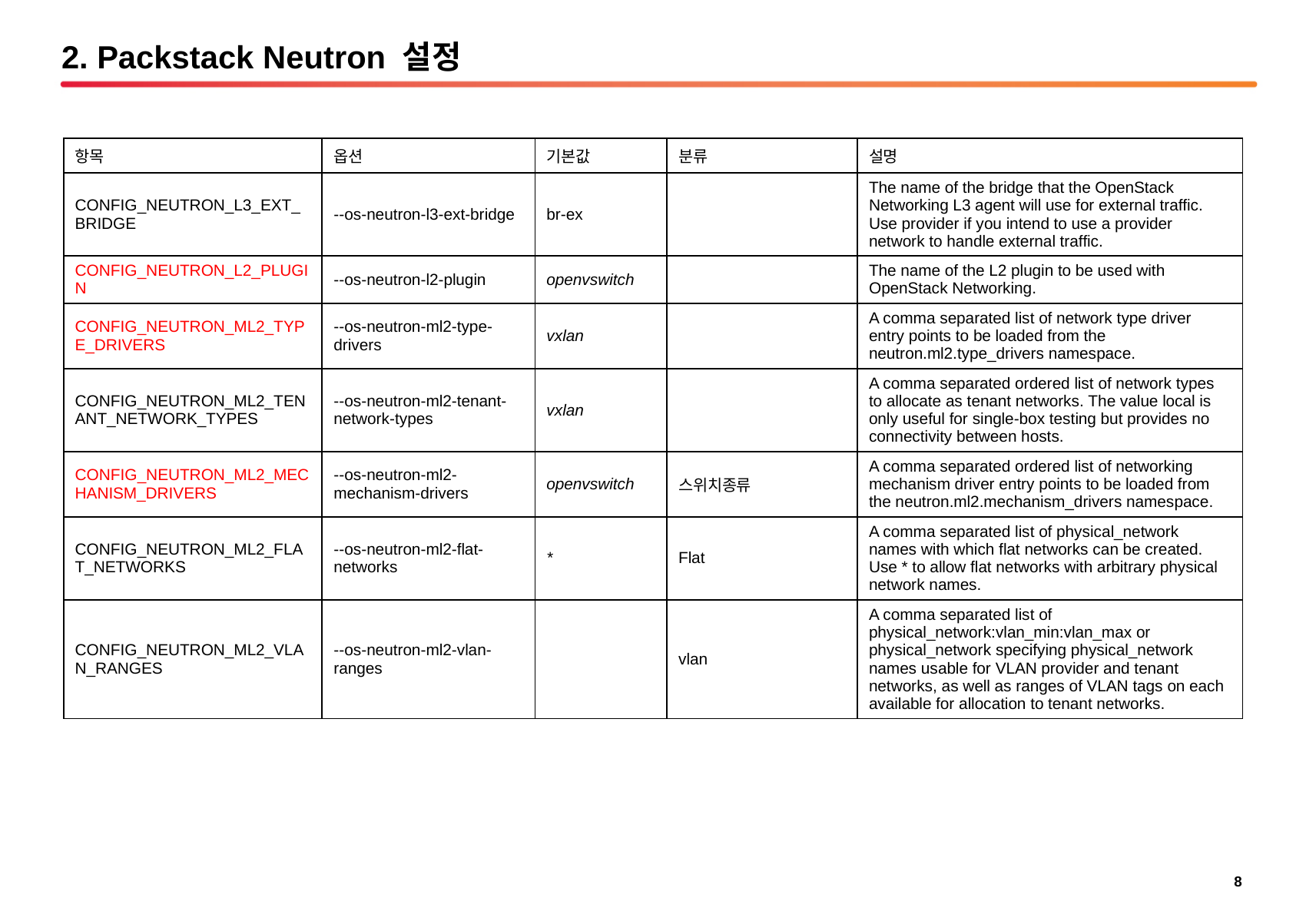

# 2. Packstack Neutron 설정
| 항목 | 옵션 | 기본값 | 분류 | 설명 |
| --- | --- | --- | --- | --- |
| CONFIG\_NEUTRON\_L3\_EXT\_BRIDGE | --os-neutron-l3-ext-bridge | br-ex |  | The name of the bridge that the OpenStack Networking L3 agent will use for external traffic. Use provider if you intend to use a provider network to handle external traffic. |
| CONFIG\_NEUTRON\_L2\_PLUGIN | --os-neutron-l2-plugin | openvswitch |  | The name of the L2 plugin to be used with OpenStack Networking. |
| CONFIG\_NEUTRON\_ML2\_TYPE\_DRIVERS | --os-neutron-ml2-type-drivers | vxlan |  | A comma separated list of network type driver entry points to be loaded from the neutron.ml2.type\_drivers namespace. |
| CONFIG\_NEUTRON\_ML2\_TENANT\_NETWORK\_TYPES | --os-neutron-ml2-tenant-network-types | vxlan |  | A comma separated ordered list of network types to allocate as tenant networks. The value local is only useful for single-box testing but provides no connectivity between hosts. |
| CONFIG\_NEUTRON\_ML2\_MECHANISM\_DRIVERS | --os-neutron-ml2-mechanism-drivers | openvswitch | 스위치종류 | A comma separated ordered list of networking mechanism driver entry points to be loaded from the neutron.ml2.mechanism\_drivers namespace. |
| CONFIG\_NEUTRON\_ML2\_FLAT\_NETWORKS | --os-neutron-ml2-flat-networks | \* | Flat | A comma separated list of physical\_network names with which flat networks can be created. Use \* to allow flat networks with arbitrary physical network names. |
| CONFIG\_NEUTRON\_ML2\_VLAN\_RANGES | --os-neutron-ml2-vlan-ranges |  | vlan | A comma separated list of physical\_network:vlan\_min:vlan\_max or physical\_network specifying physical\_network names usable for VLAN provider and tenant networks, as well as ranges of VLAN tags on each available for allocation to tenant networks. |